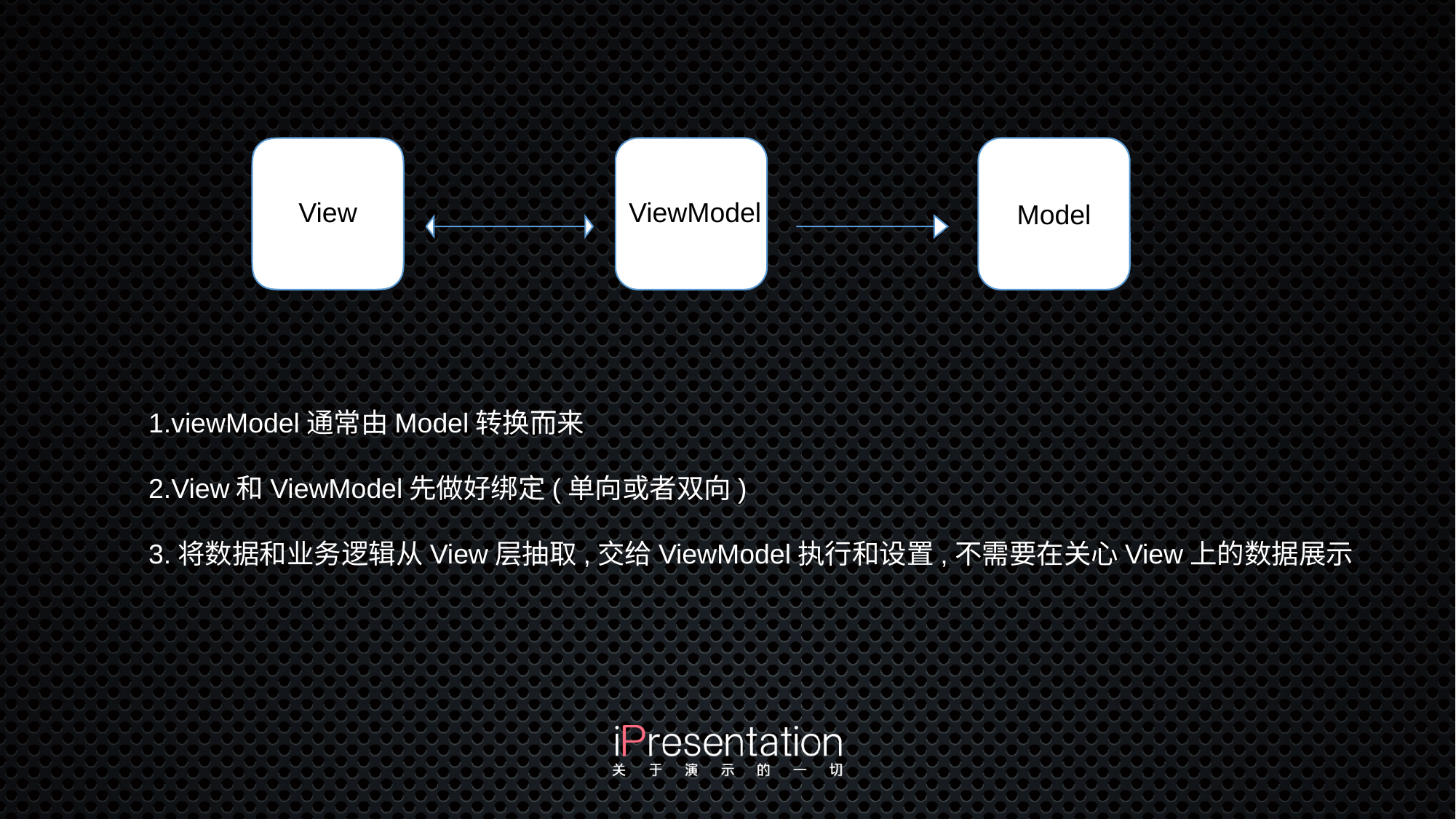

View
ViewModel
Model

1.viewModel通常由Model转换而来

2.View和ViewModel先做好绑定(单向或者双向)

3.将数据和业务逻辑从View层抽取,交给ViewModel执行和设置,不需要在关心View上的数据展示